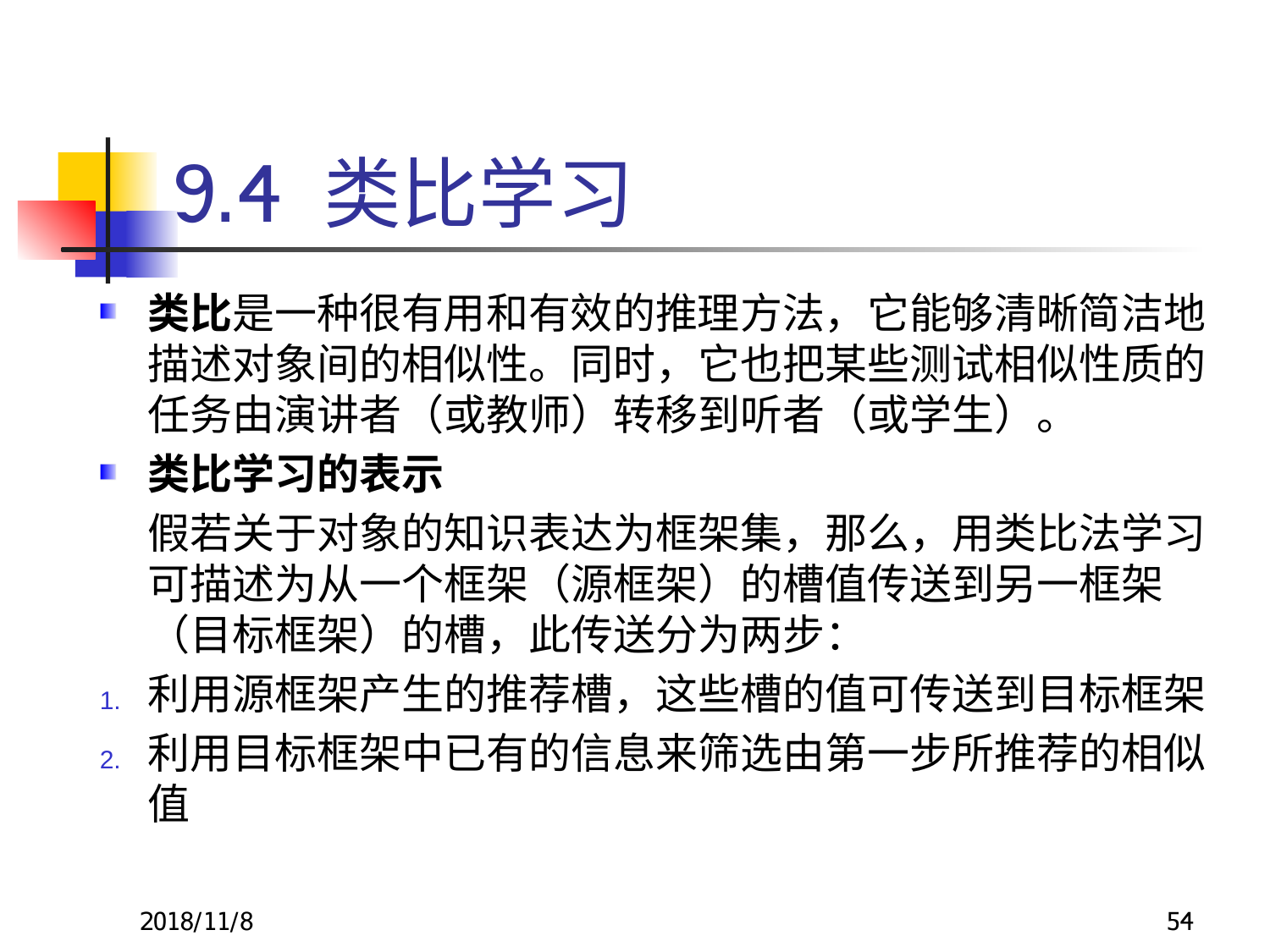

# 9.4 类比学习
类比是一种很有用和有效的推理方法，它能够清晰简洁地描述对象间的相似性。同时，它也把某些测试相似性质的任务由演讲者（或教师）转移到听者（或学生）。
类比学习的表示
    假若关于对象的知识表达为框架集，那么，用类比法学习可描述为从一个框架（源框架）的槽值传送到另一框架（目标框架）的槽，此传送分为两步：
利用源框架产生的推荐槽，这些槽的值可传送到目标框架
利用目标框架中已有的信息来筛选由第一步所推荐的相似值
2018/11/8
54